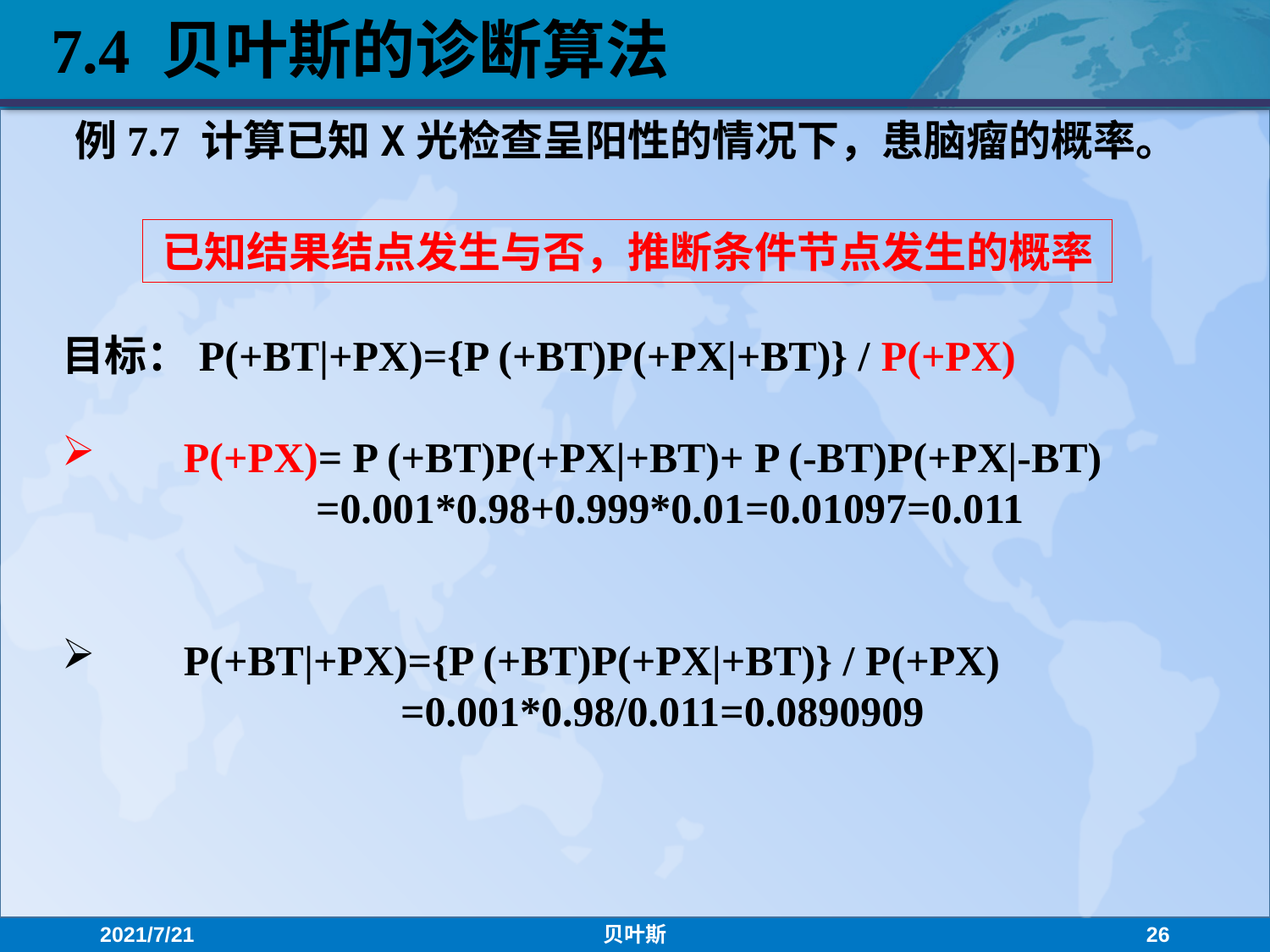

7.4 贝叶斯的诊断算法
例7.7 计算已知X光检查呈阳性的情况下，患脑瘤的概率。
已知结果结点发生与否，推断条件节点发生的概率
目标：P(+BT|+PX)={P (+BT)P(+PX|+BT)} / P(+PX)

       P(+PX)= P (+BT)P(+PX|+BT)+ P (-BT)P(+PX|-BT)
                        =0.001*0.98+0.999*0.01=0.01097=0.011

       P(+BT|+PX)={P (+BT)P(+PX|+BT)} / P(+PX)
                                =0.001*0.98/0.011=0.0890909

2021/7/21
贝叶斯
26